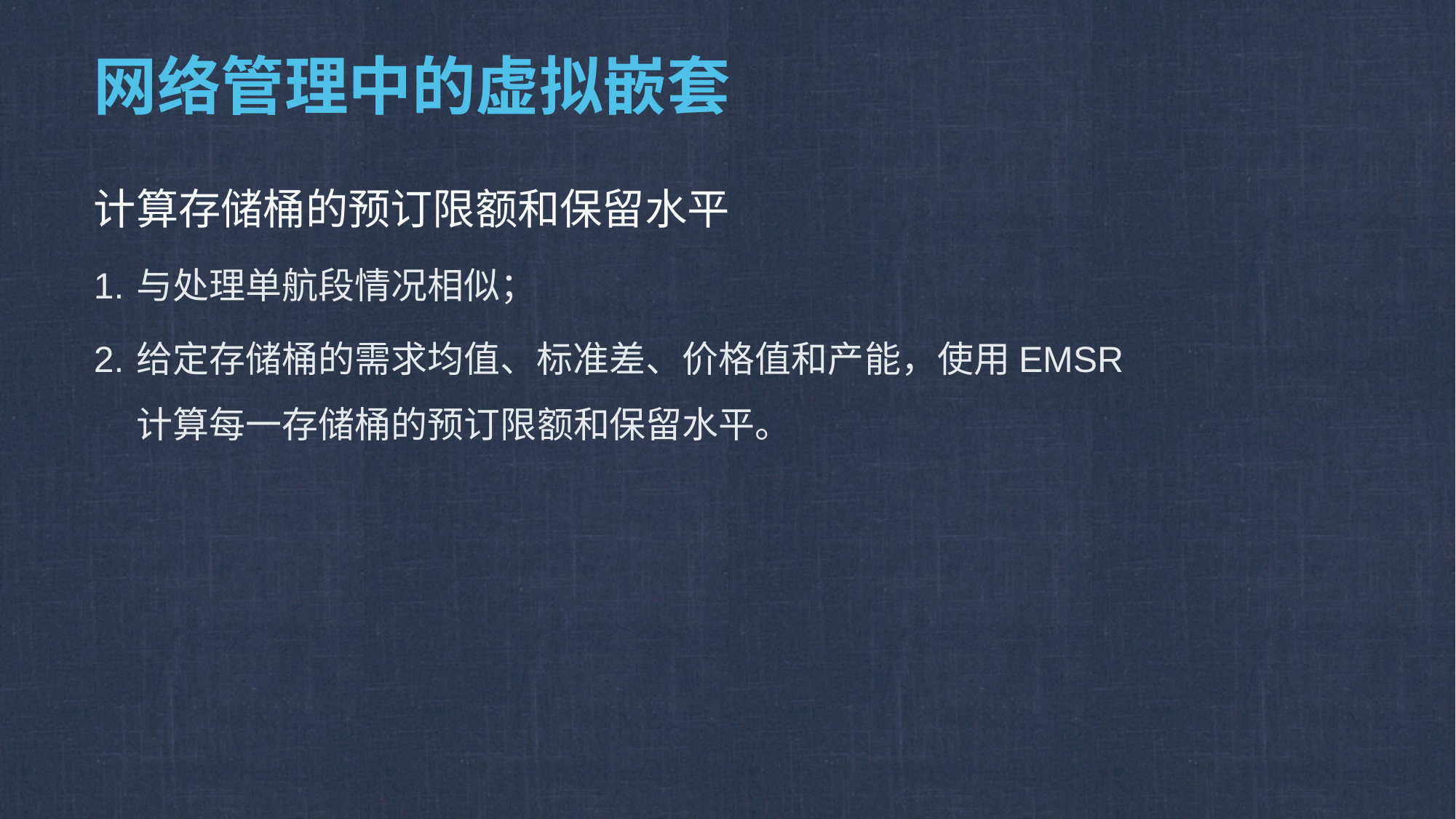

# 网络管理中的虚拟嵌套
计算存储桶的预订限额和保留水平
与处理单航段情况相似；
给定存储桶的需求均值、标准差、价格值和产能，使用EMSR计算每一存储桶的预订限额和保留水平。